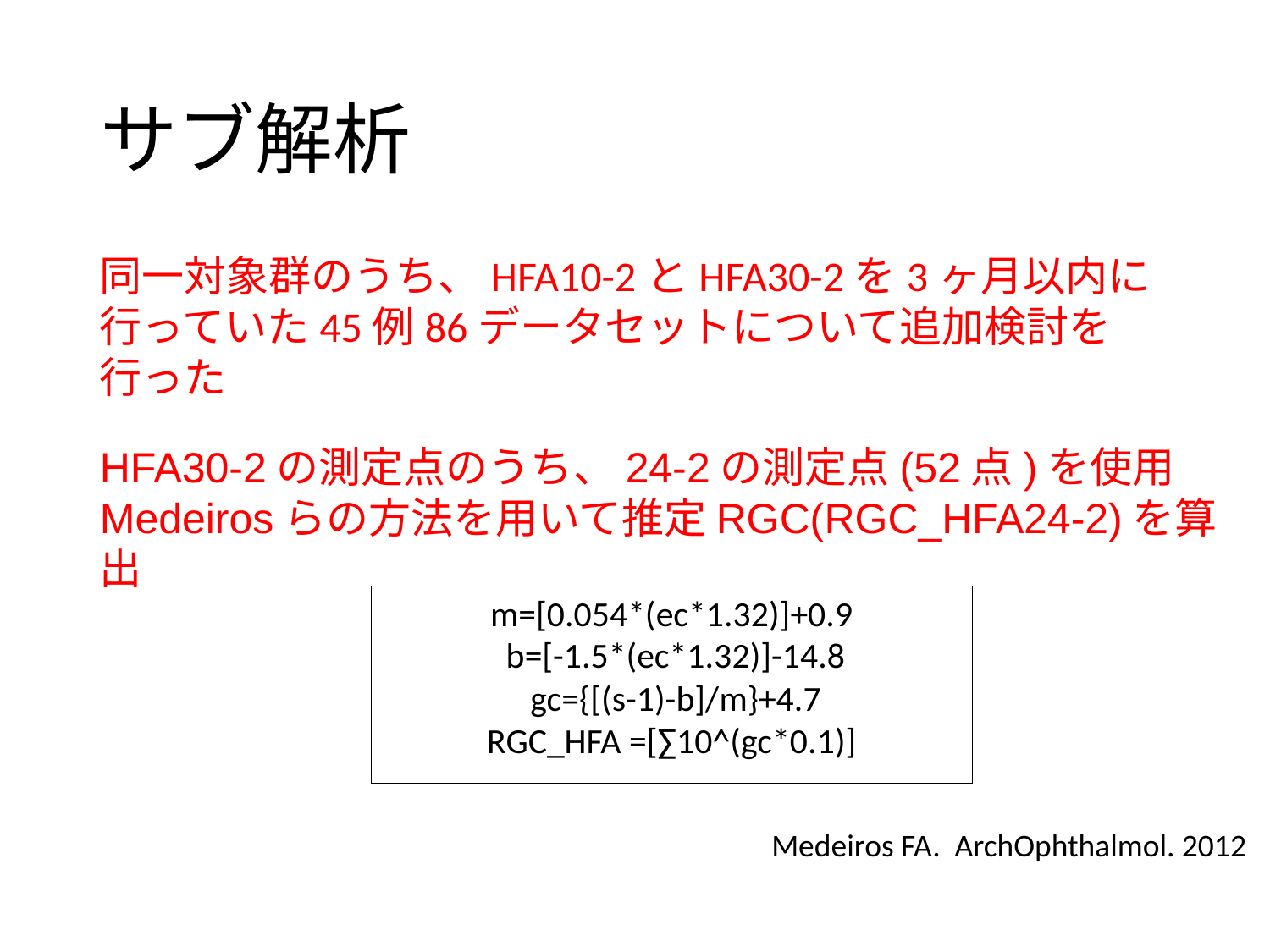

# サブ解析
同一対象群のうち、HFA10-2とHFA30-2を3ヶ月以内に行っていた45例86データセットについて追加検討を行った
HFA30-2の測定点のうち、24-2の測定点(52点)を使用
Medeirosらの方法を用いて推定RGC(RGC_HFA24-2)を算出
m=[0.054*(ec*1.32)]+0.9
 b=[-1.5*(ec*1.32)]-14.8
 gc={[(s-1)-b]/m}+4.7
RGC_HFA =[∑10^(gc*0.1)]
Medeiros FA.  ArchOphthalmol. 2012